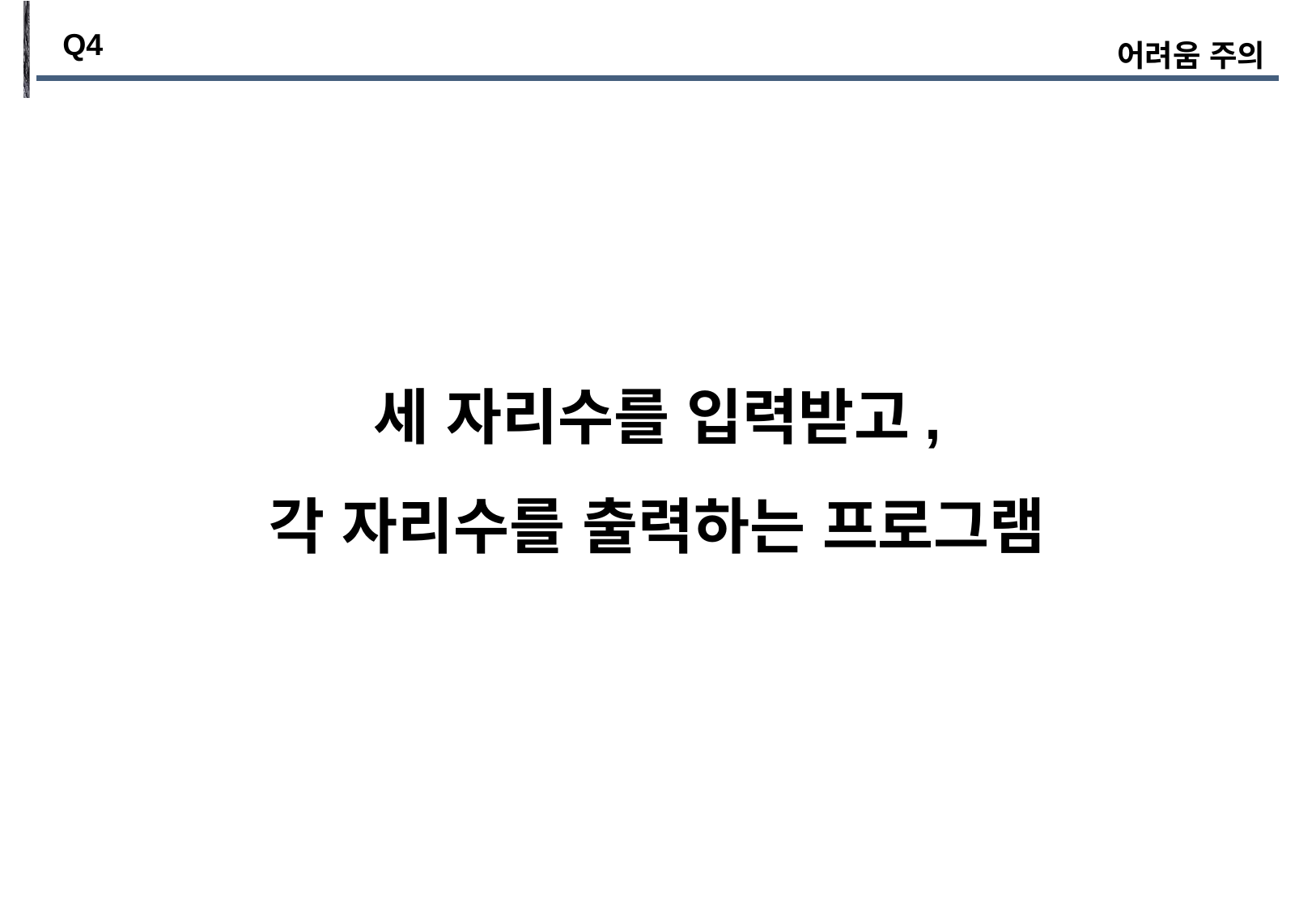

Q4
어려움 주의

세 자리수를 입력받고,
각 자리수를 출력하는 프로그램